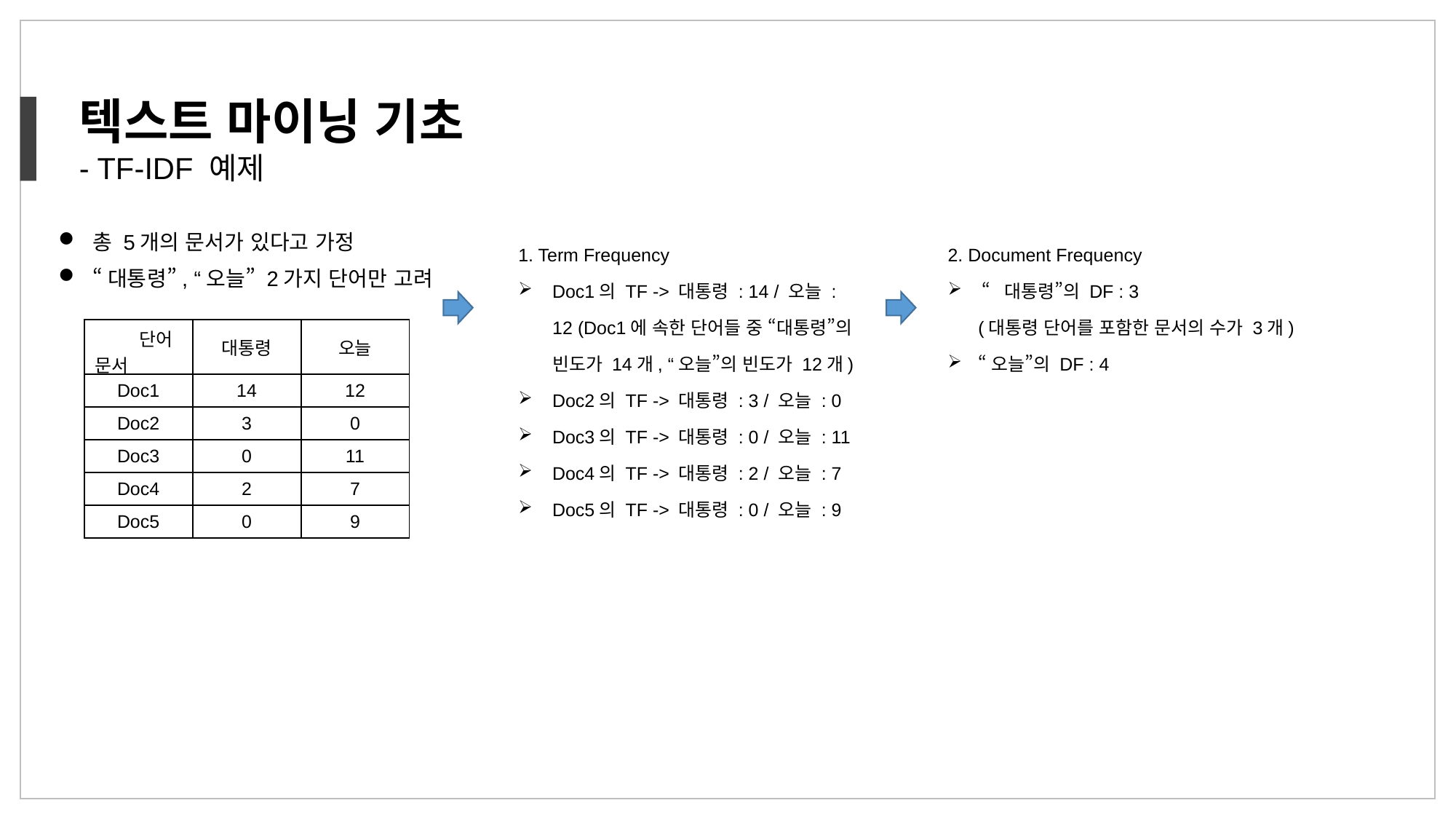

텍스트 마이닝 기초
- TF-IDF 예제

총 5개의 문서가 있다고 가정
“대통령”, “오늘” 2가지 단어만 고려
1. Term Frequency
Doc1의 TF -> 대통령 : 14 / 오늘 : 12 (Doc1에 속한 단어들 중 “대통령”의 빈도가 14개, “오늘”의 빈도가 12개)
Doc2의 TF -> 대통령 : 3 / 오늘 : 0
Doc3의 TF -> 대통령 : 0 / 오늘 : 11
Doc4의 TF -> 대통령 : 2 / 오늘 : 7
Doc5의 TF -> 대통령 : 0 / 오늘 : 9

2. Document Frequency
“대통령”의 DF : 3
      (대통령 단어를 포함한 문서의 수가 3개)
  “오늘”의 DF : 4

| 단어 문서 | 대통령 | 오늘 |
| --- | --- | --- |
| Doc1 | 14 | 12 |
| Doc2 | 3 | 0 |
| Doc3 | 0 | 11 |
| Doc4 | 2 | 7 |
| Doc5 | 0 | 9 |